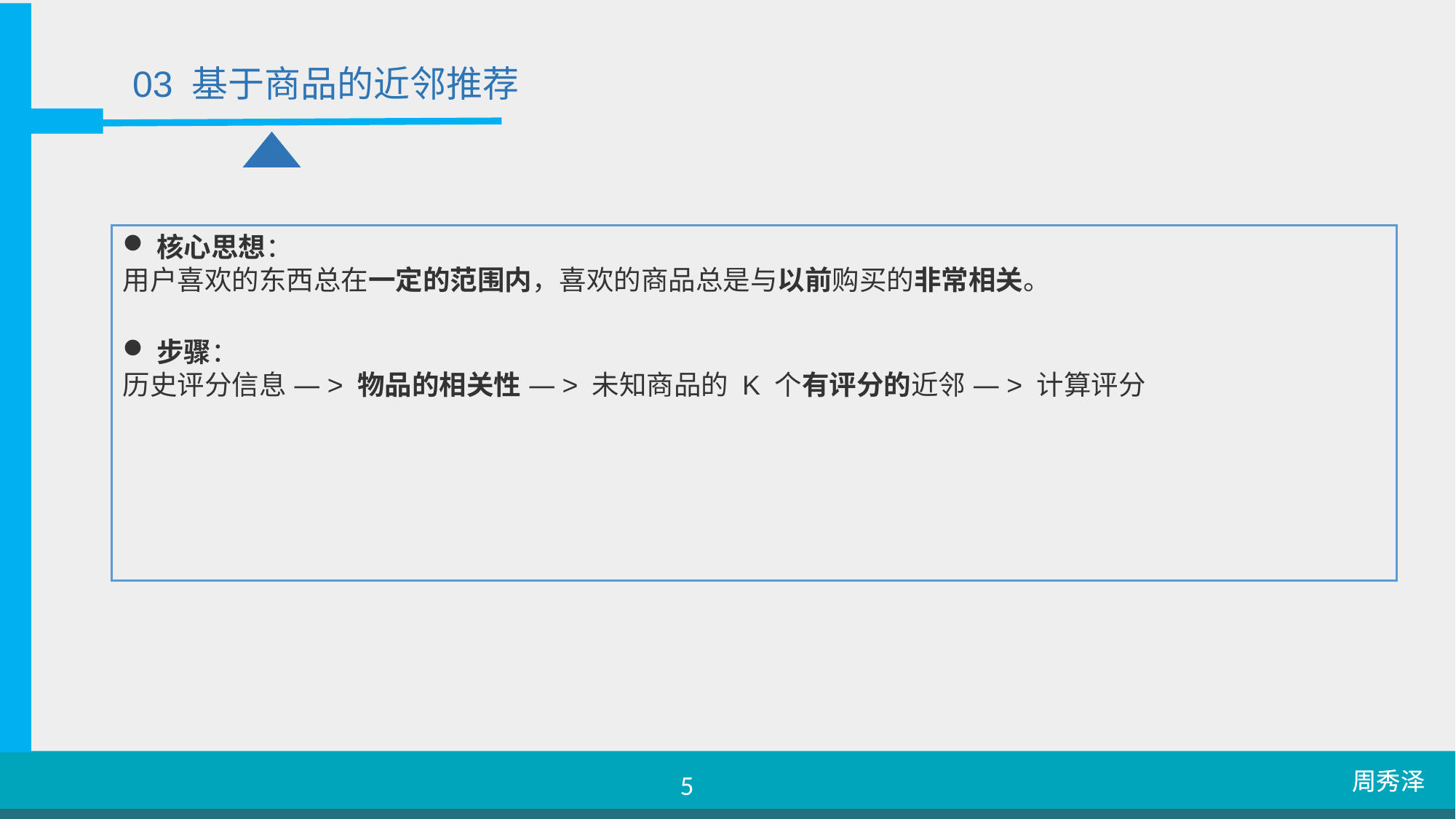

03 基于商品的近邻推荐

核心思想：
用户喜欢的东西总在一定的范围内，喜欢的商品总是与以前购买的非常相关。

步骤：
历史评分信息 —> 物品的相关性 —> 未知商品的 K 个有评分的近邻 —> 计算评分
周秀泽
5